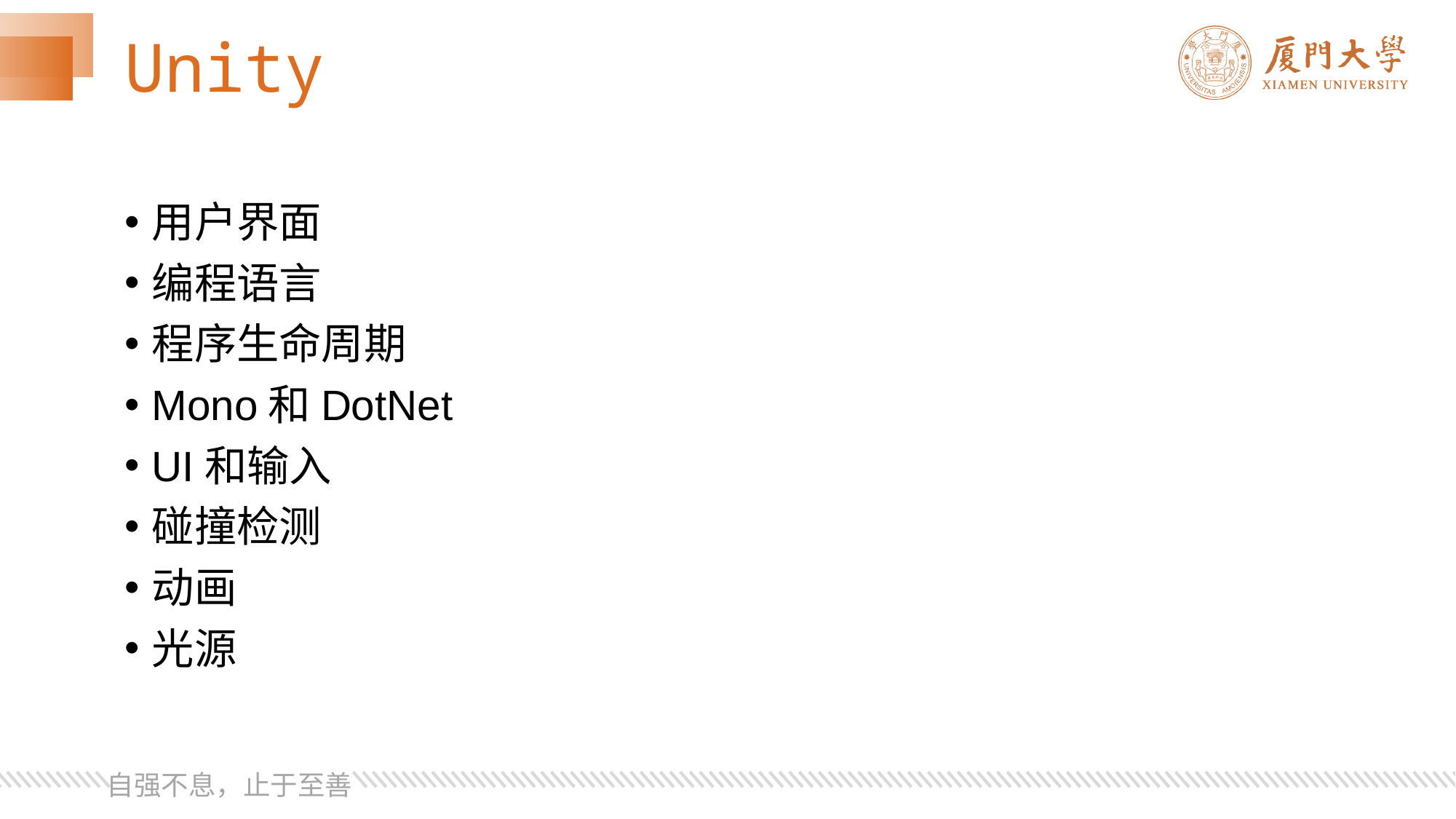

# Unity
用户界面
编程语言
程序生命周期
Mono和DotNet
UI和输入
碰撞检测
动画
光源